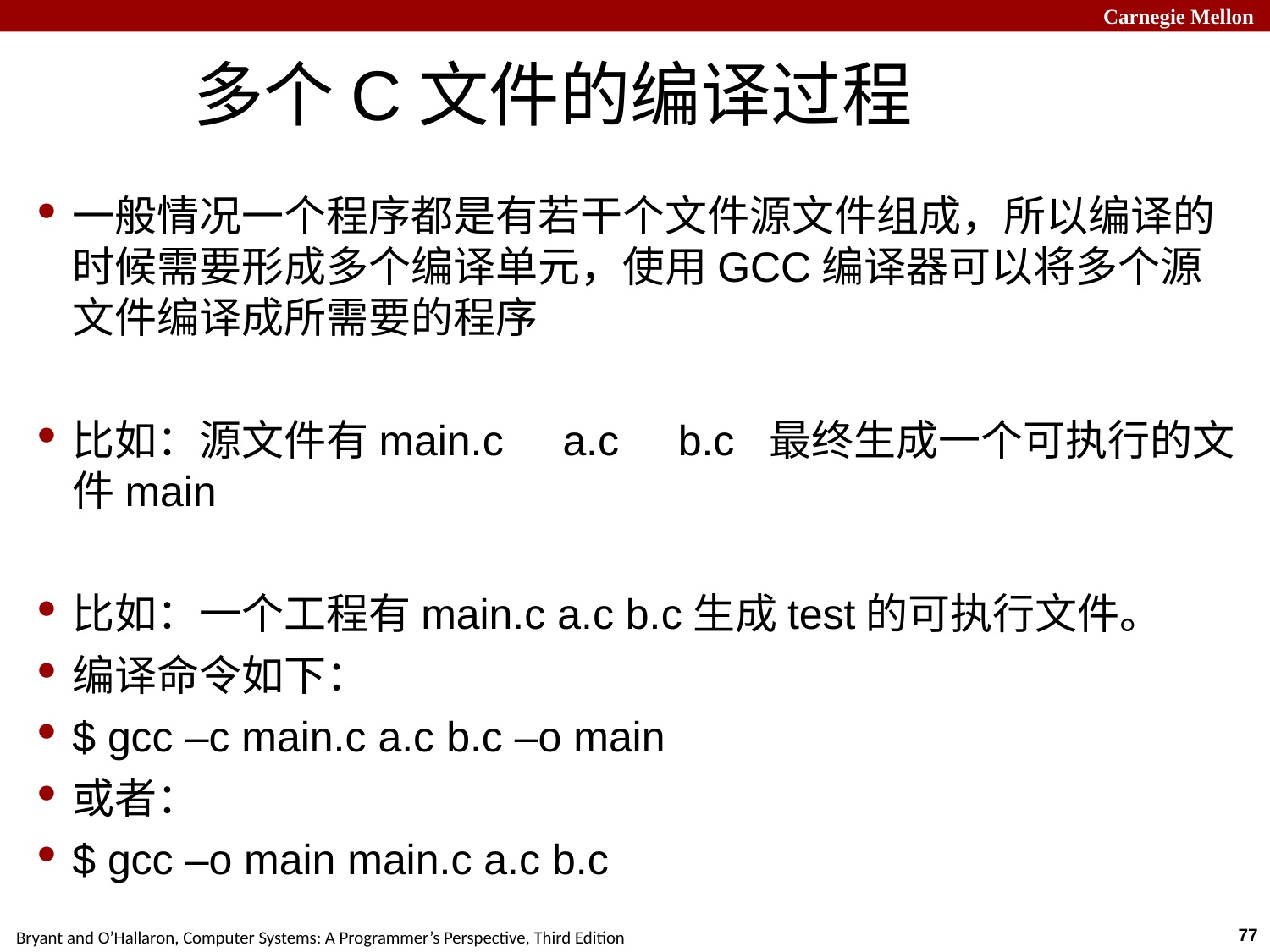

多个C文件的编译过程
一般情况一个程序都是有若干个文件源文件组成，所以编译的时候需要形成多个编译单元，使用GCC编译器可以将多个源文件编译成所需要的程序

比如：源文件有main.c     a.c     b.c  最终生成一个可执行的文件main

比如：一个工程有main.c a.c b.c生成test的可执行文件。
编译命令如下：
$ gcc –c main.c a.c b.c –o main
或者：
$ gcc –o main main.c a.c b.c